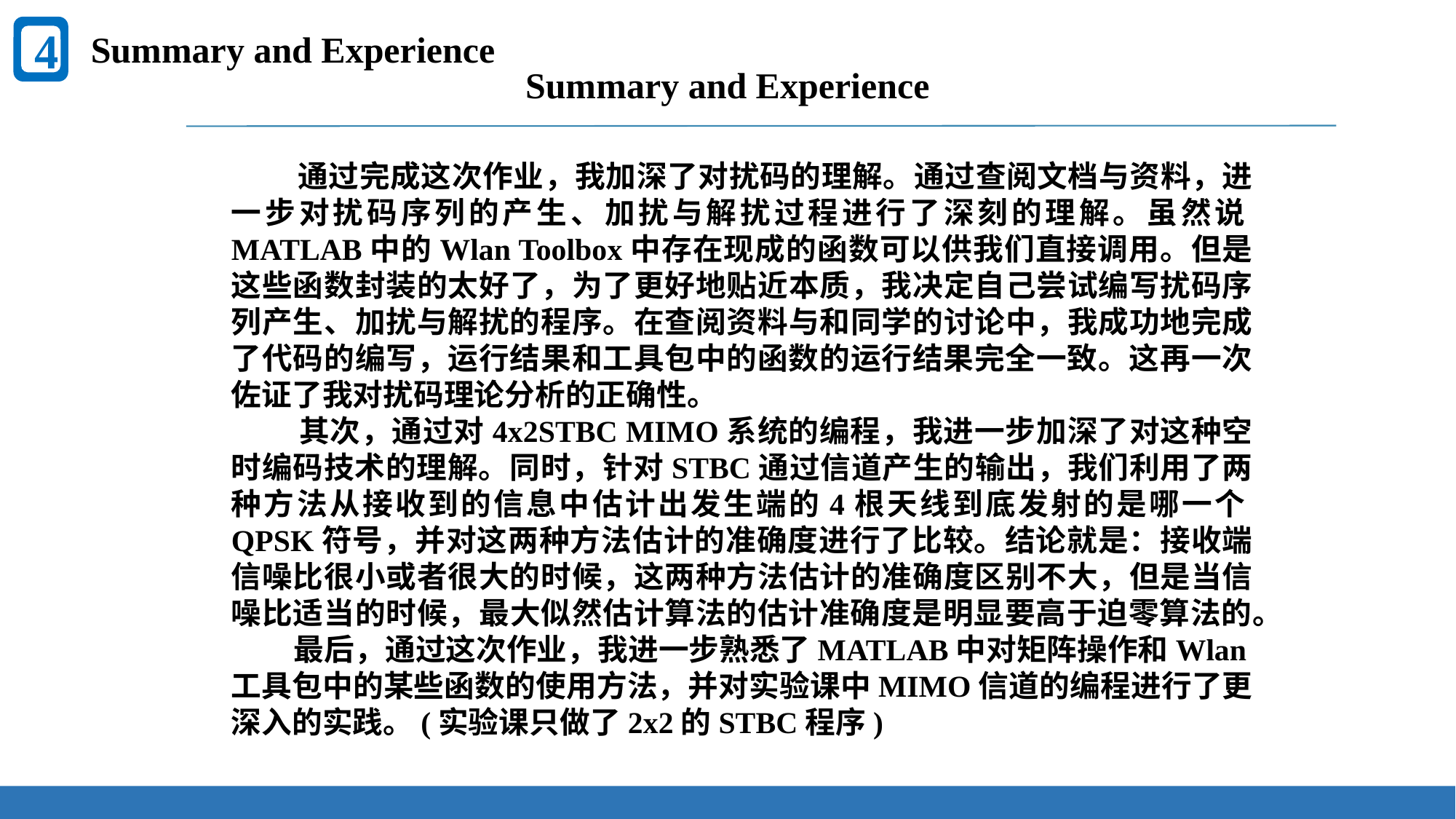

4
Summary and Experience Experience

Summary and Experience

        通过完成这次作业，我加深了对扰码的理解。通过查阅文档与资料，进一步对扰码序列的产生、加扰与解扰过程进行了深刻的理解。虽然说MATLAB中的Wlan Toolbox中存在现成的函数可以供我们直接调用。但是这些函数封装的太好了，为了更好地贴近本质，我决定自己尝试编写扰码序列产生、加扰与解扰的程序。在查阅资料与和同学的讨论中，我成功地完成了代码的编写，运行结果和工具包中的函数的运行结果完全一致。这再一次佐证了我对扰码理论分析的正确性。
        其次，通过对4x2STBC MIMO系统的编程，我进一步加深了对这种空时编码技术的理解。同时，针对STBC通过信道产生的输出，我们利用了两种方法从接收到的信息中估计出发生端的4根天线到底发射的是哪一个QPSK符号，并对这两种方法估计的准确度进行了比较。结论就是：接收端信噪比很小或者很大的时候，这两种方法估计的准确度区别不大，但是当信噪比适当的时候，最大似然估计算法的估计准确度是明显要高于迫零算法的。
        最后，通过这次作业，我进一步熟悉了MATLAB中对矩阵操作和Wlan工具包中的某些函数的使用方法，并对实验课中MIMO信道的编程进行了更深入的实践。(实验课只做了2x2的STBC程序)